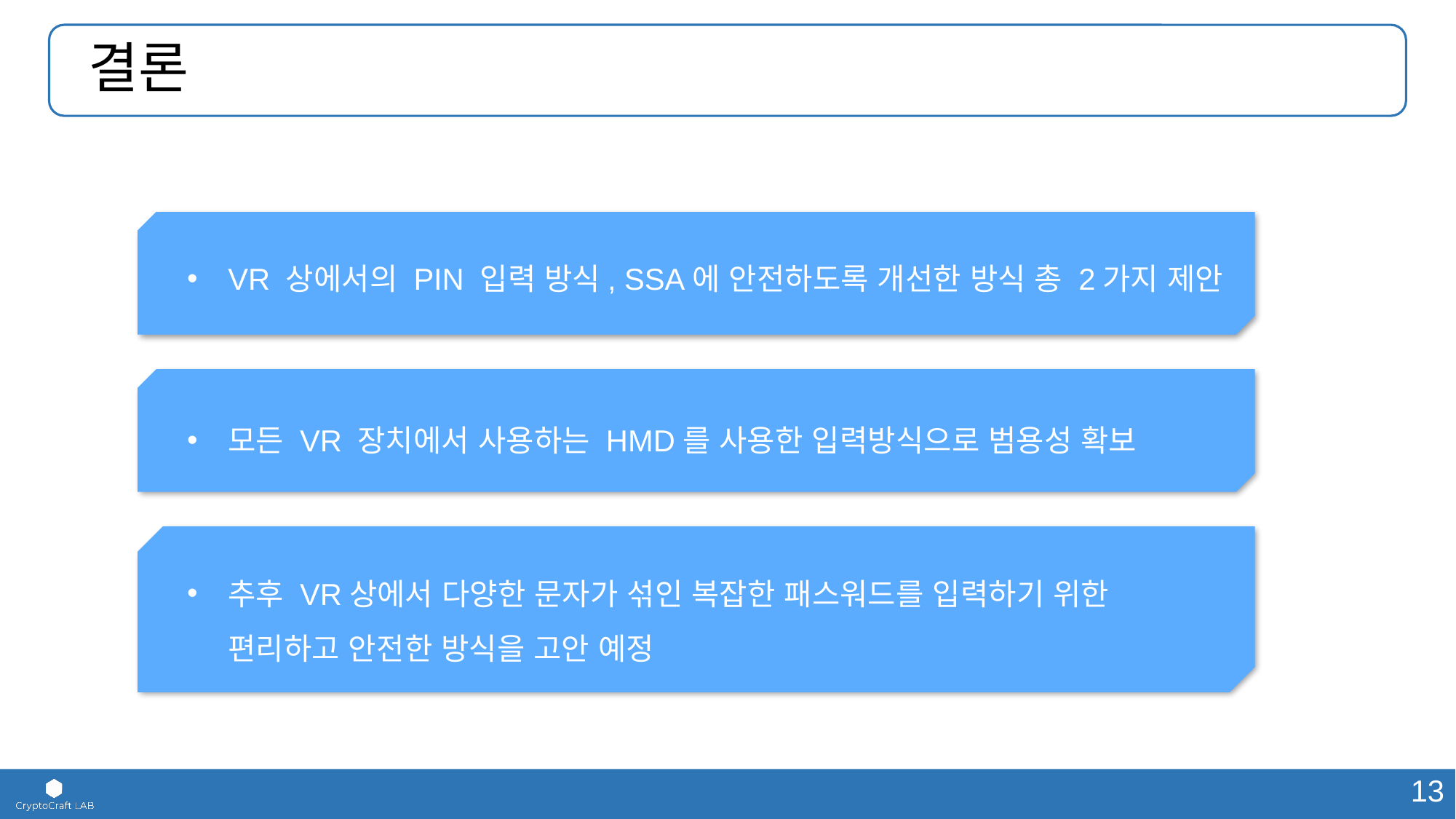

# 결론

VR 상에서의 PIN 입력 방식, SSA에 안전하도록 개선한 방식 총 2가지 제안

모든 VR 장치에서 사용하는 HMD를 사용한 입력방식으로 범용성 확보

추후 VR상에서 다양한 문자가 섞인 복잡한 패스워드를 입력하기 위한 편리하고 안전한 방식을 고안 예정